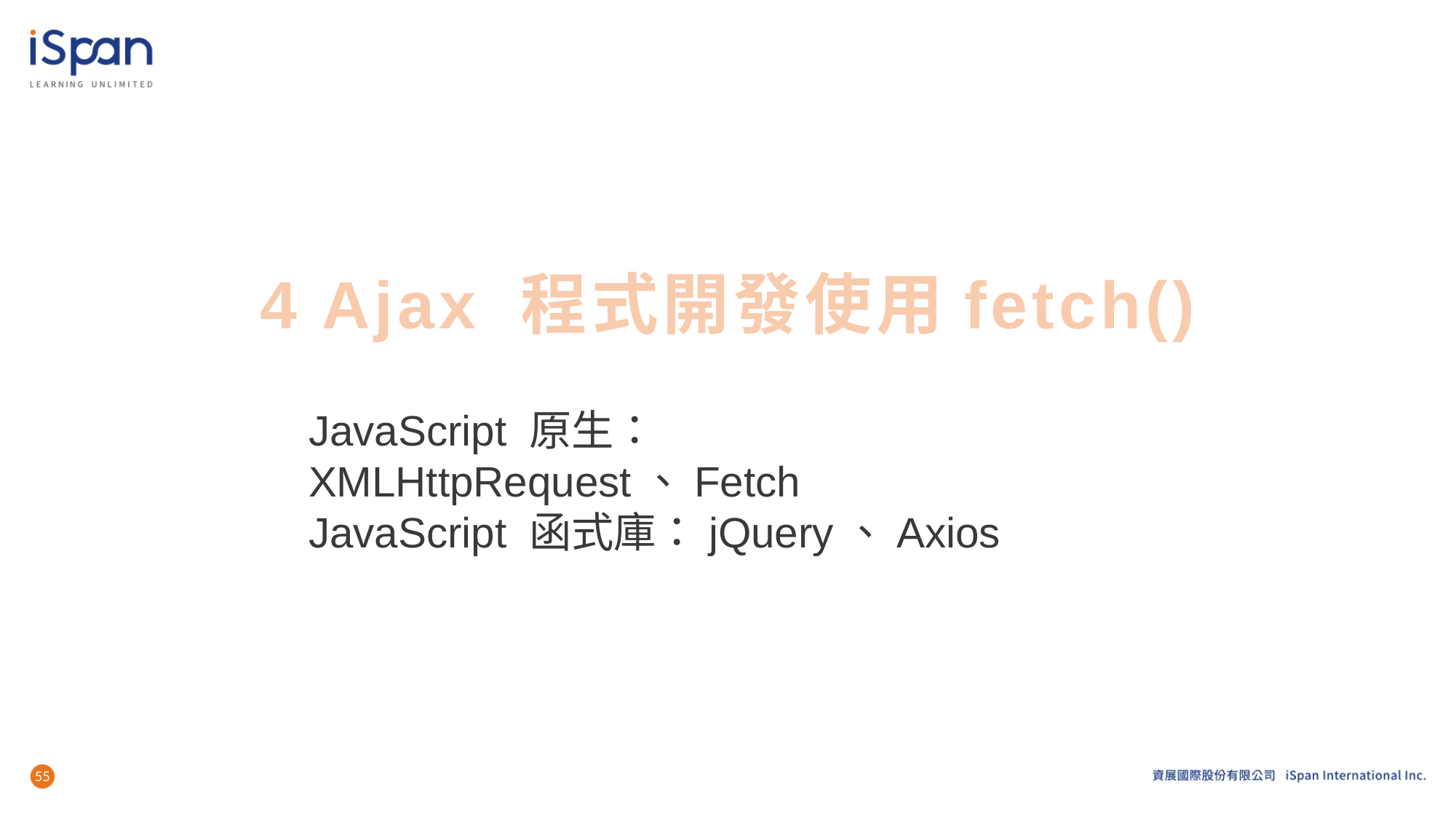

# 4 Ajax 程式開發使用fetch()
JavaScript 原生：XMLHttpRequest、Fetch
JavaScript 函式庫：jQuery、Axios

55